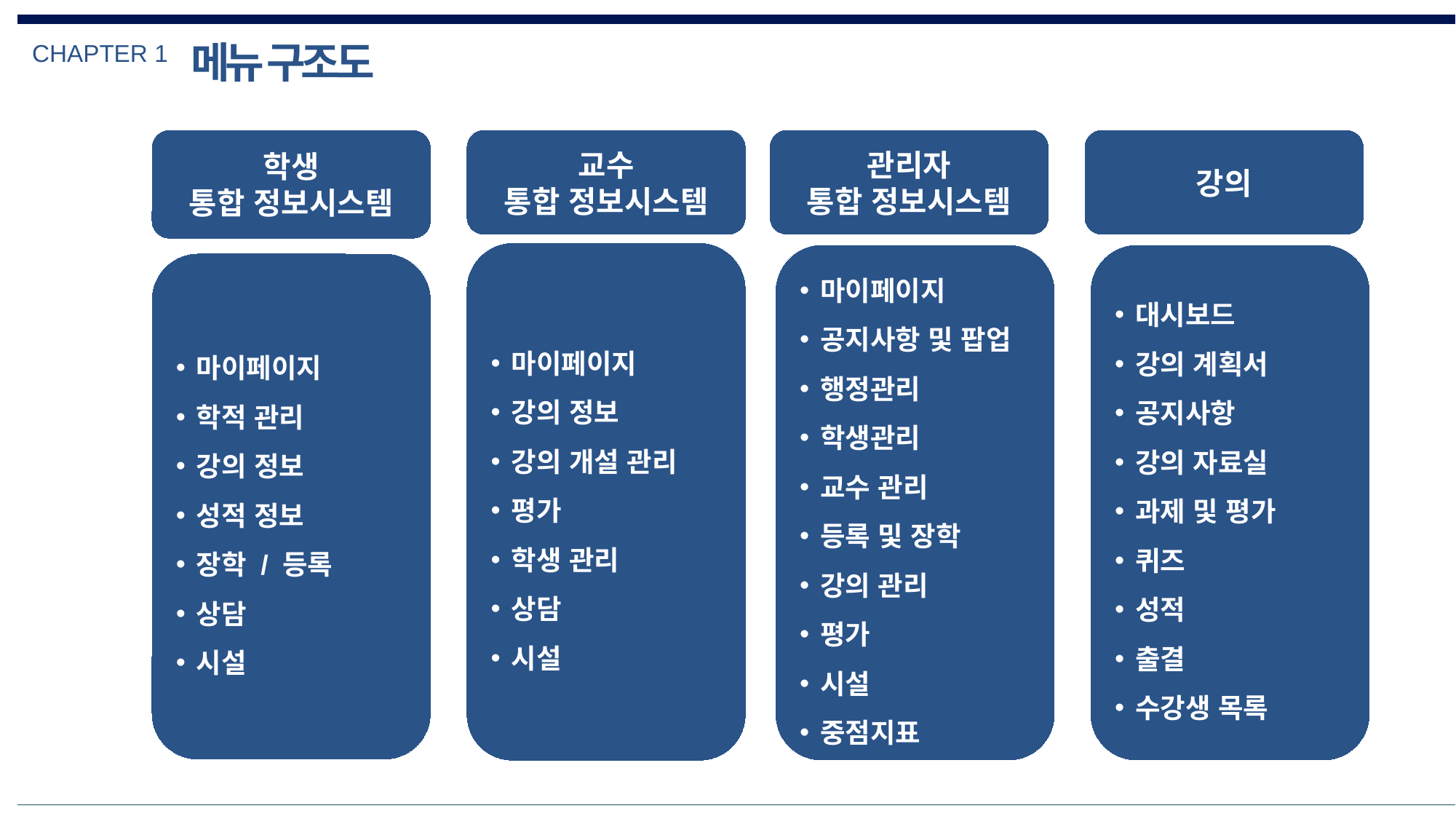

메뉴 구조도
CHAPTER 1
학생
통합 정보시스템
교수
통합 정보시스템
관리자
통합 정보시스템
강의
마이페이지
강의 정보
강의 개설 관리
평가
학생 관리
상담
시설
마이페이지
공지사항 및 팝업
행정관리
학생관리
교수 관리
등록 및 장학
강의 관리
평가
시설
중점지표
대시보드
강의 계획서
공지사항
강의 자료실
과제 및 평가
퀴즈
성적
출결
수강생 목록
마이페이지
학적 관리
강의 정보
성적 정보
장학 / 등록
상담
시설